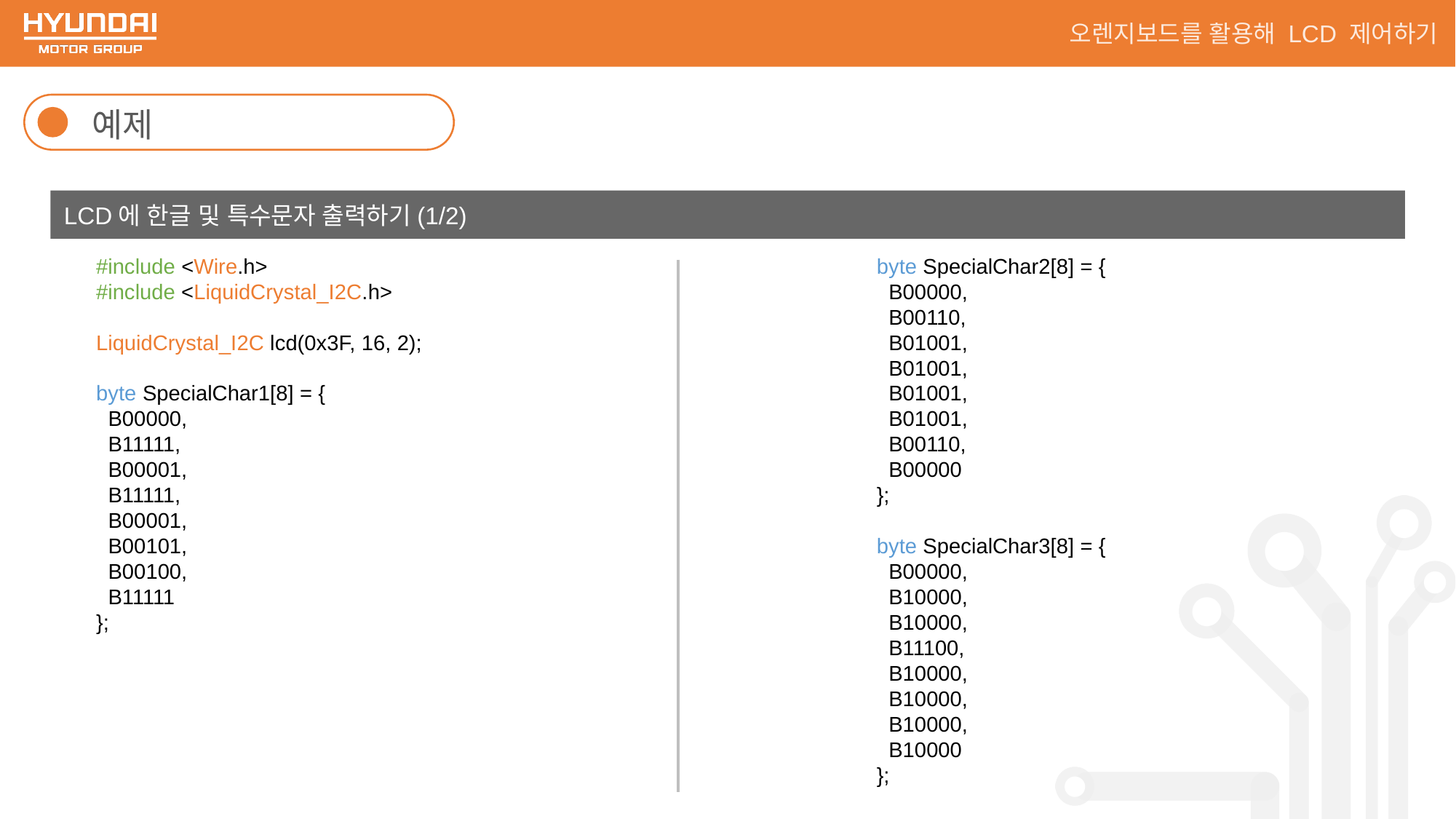

오렌지보드를 활용해 LCD 제어하기
예제

LCD에 한글 및 특수문자 출력하기(1/2)
#include <Wire.h>
#include <LiquidCrystal_I2C.h>

LiquidCrystal_I2C lcd(0x3F, 16, 2);

byte SpecialChar1[8] = {
  B00000,
  B11111,
  B00001,
  B11111,
  B00001,
  B00101,
  B00100,
  B11111
};

byte SpecialChar2[8] = {
  B00000,
  B00110,
  B01001,
  B01001,
  B01001,
  B01001,
  B00110,
  B00000
};

byte SpecialChar3[8] = {
  B00000,
  B10000,
  B10000,
  B11100,
  B10000,
  B10000,
  B10000,
  B10000
};